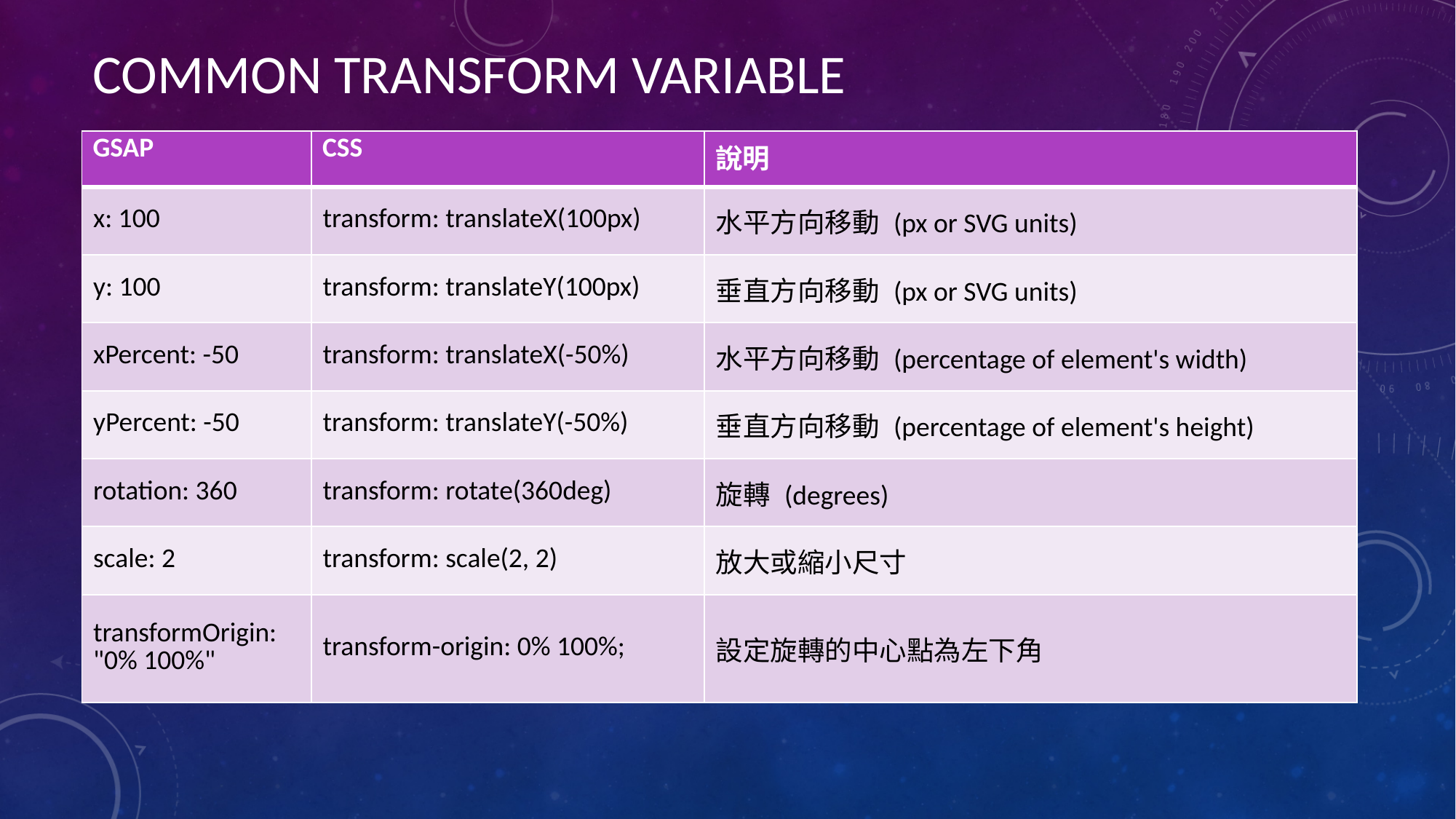

# Common transform variable
| GSAP | CSS | 說明 |
| --- | --- | --- |
| x: 100 | transform: translateX(100px) | 水平方向移動 (px or SVG units) |
| y: 100 | transform: translateY(100px) | 垂直方向移動 (px or SVG units) |
| xPercent: -50 | transform: translateX(-50%) | 水平方向移動 (percentage of element's width) |
| yPercent: -50 | transform: translateY(-50%) | 垂直方向移動 (percentage of element's height) |
| rotation: 360 | transform: rotate(360deg) | 旋轉 (degrees) |
| scale: 2 | transform: scale(2, 2) | 放大或縮小尺寸 |
| transformOrigin: "0% 100%" | transform-origin: 0% 100%; | 設定旋轉的中心點為左下角 |